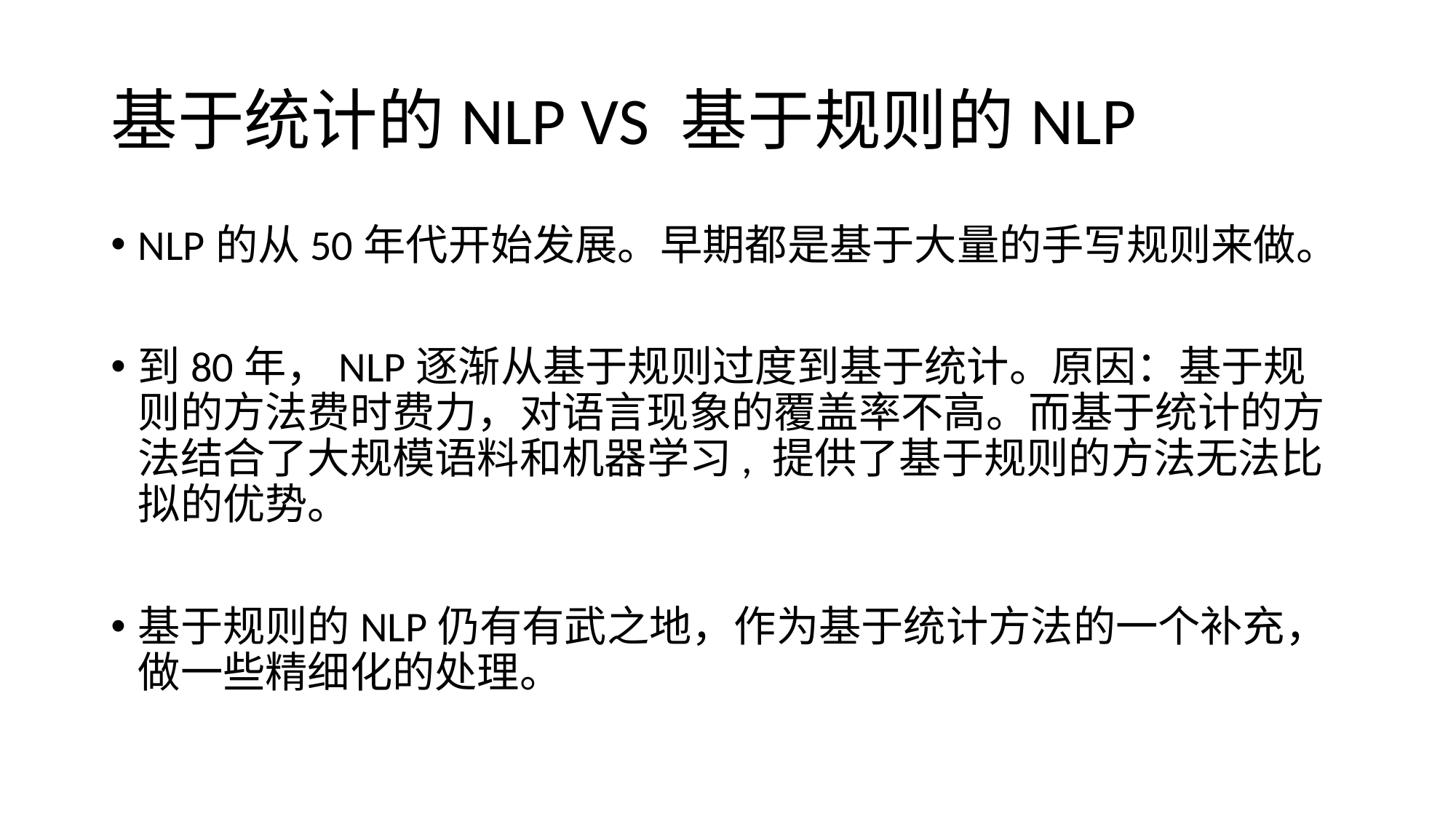

# 基于统计的NLP VS 基于规则的NLP
NLP的从50年代开始发展。早期都是基于大量的手写规则来做。

到80年，NLP逐渐从基于规则过度到基于统计。原因：基于规则的方法费时费力，对语言现象的覆盖率不高。而基于统计的方法结合了大规模语料和机器学习, 提供了基于规则的方法无法比拟的优势。

基于规则的NLP仍有有武之地，作为基于统计方法的一个补充，做一些精细化的处理。